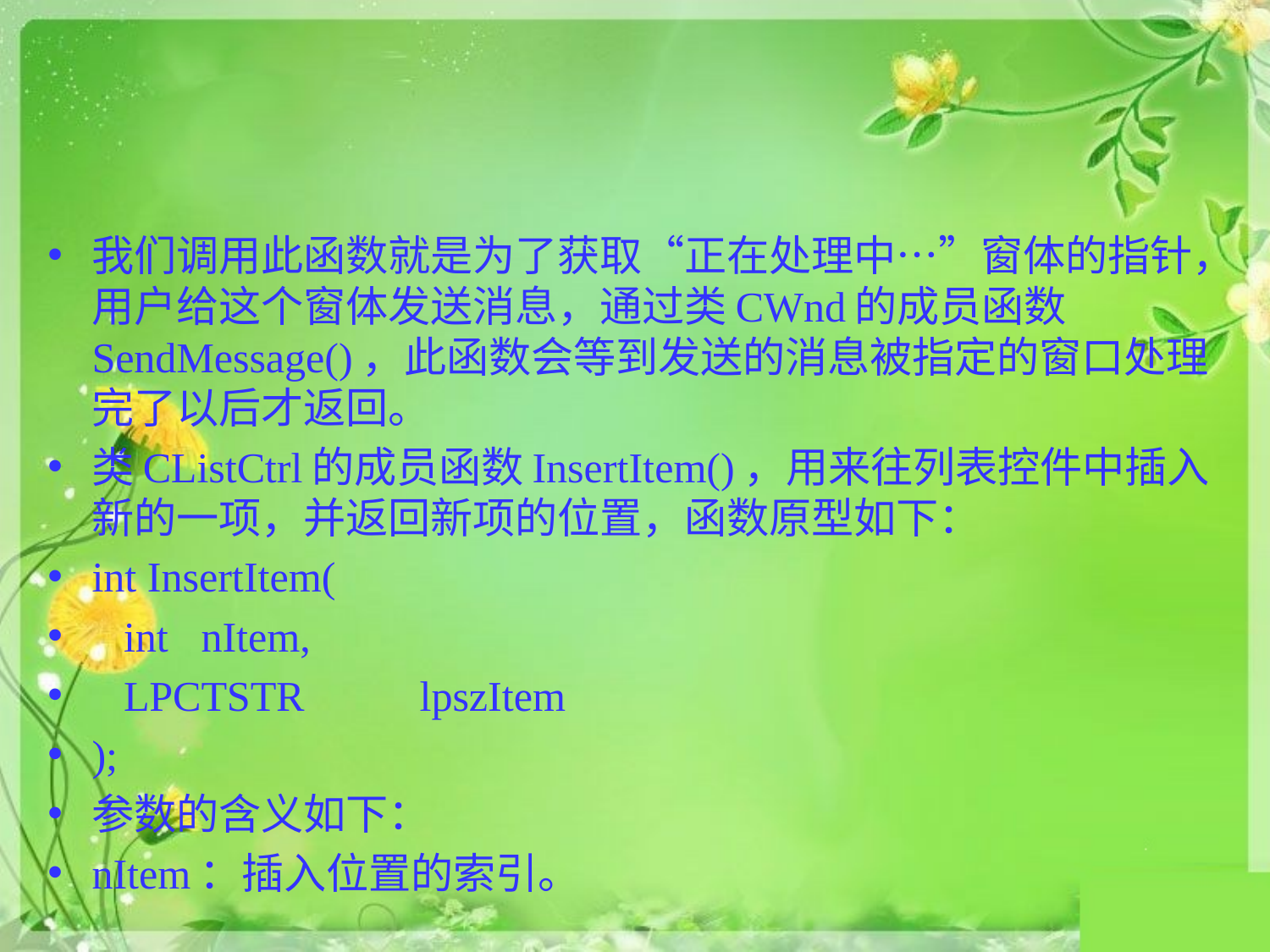

#
我们调用此函数就是为了获取“正在处理中…”窗体的指针，用户给这个窗体发送消息，通过类CWnd的成员函数SendMessage()，此函数会等到发送的消息被指定的窗口处理完了以后才返回。
类CListCtrl的成员函数InsertItem()，用来往列表控件中插入新的一项，并返回新项的位置，函数原型如下：
int InsertItem(
   int 		nItem,
   LPCTSTR 	lpszItem
);
参数的含义如下：
nItem：插入位置的索引。